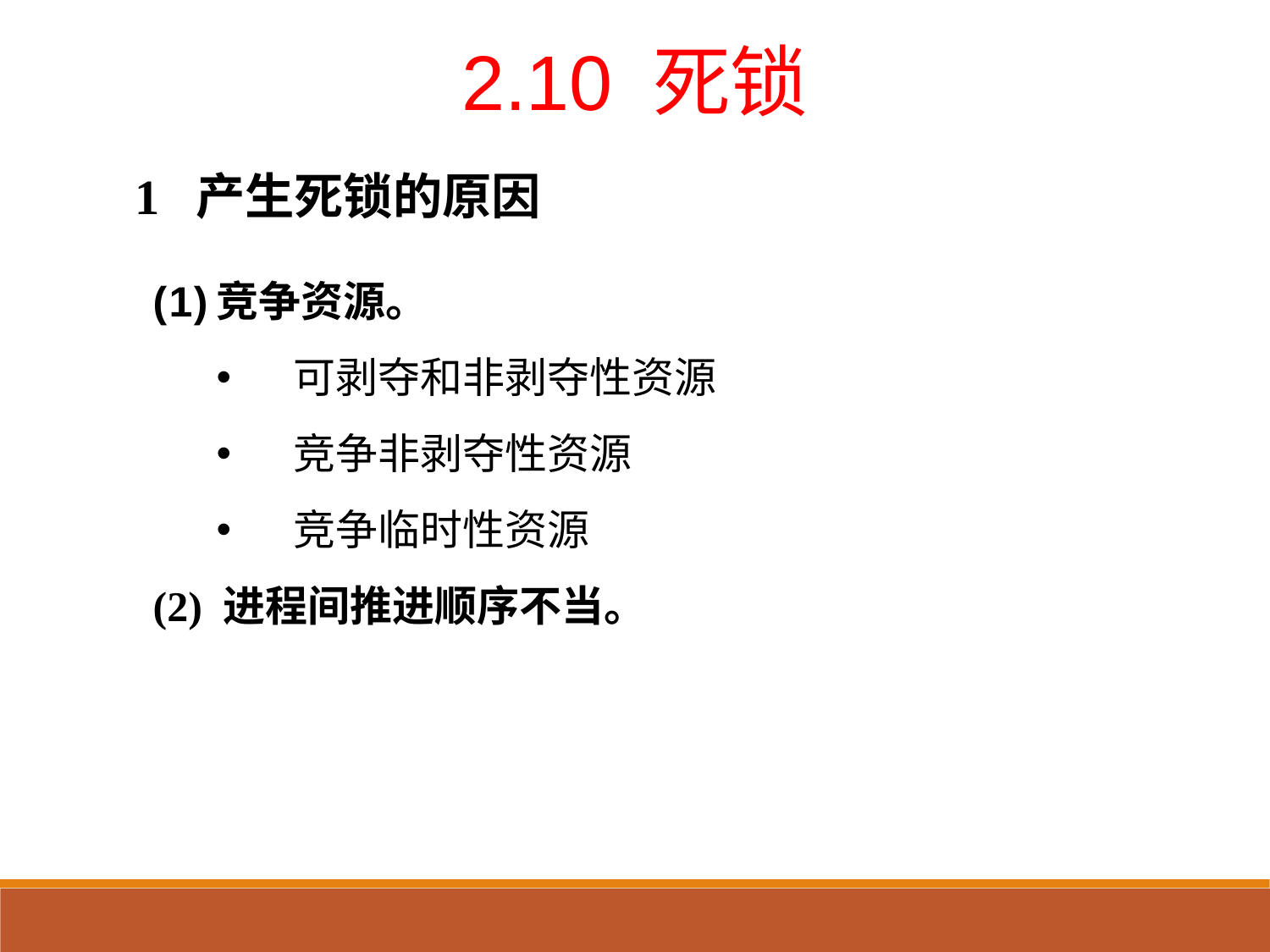

2.10 死锁
1  产生死锁的原因
竞争资源。
  可剥夺和非剥夺性资源
  竞争非剥夺性资源
  竞争临时性资源
(2) 进程间推进顺序不当。